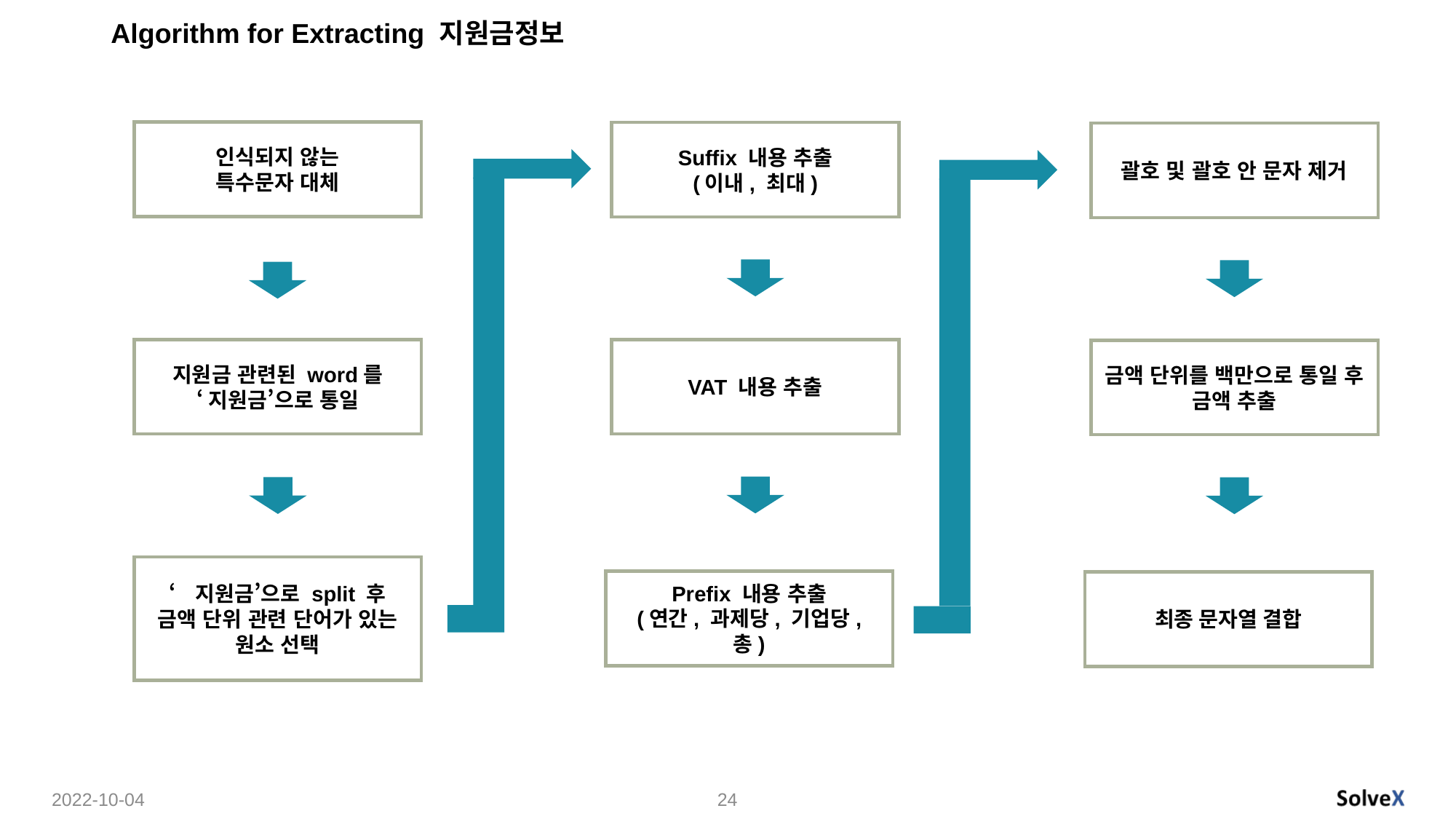

# Algorithm for Extracting 지원금정보
인식되지 않는
특수문자 대체
Suffix 내용 추출
(이내, 최대)
괄호 및 괄호 안 문자 제거

지원금 관련된 word를
‘지원금’으로 통일
VAT 내용 추출
금액 단위를 백만으로 통일 후 금액 추출

‘지원금’으로 split 후
금액 단위 관련 단어가 있는 원소 선택
Prefix 내용 추출
(연간, 과제당, 기업당, 총)
최종 문자열 결합
2022-10-04
24